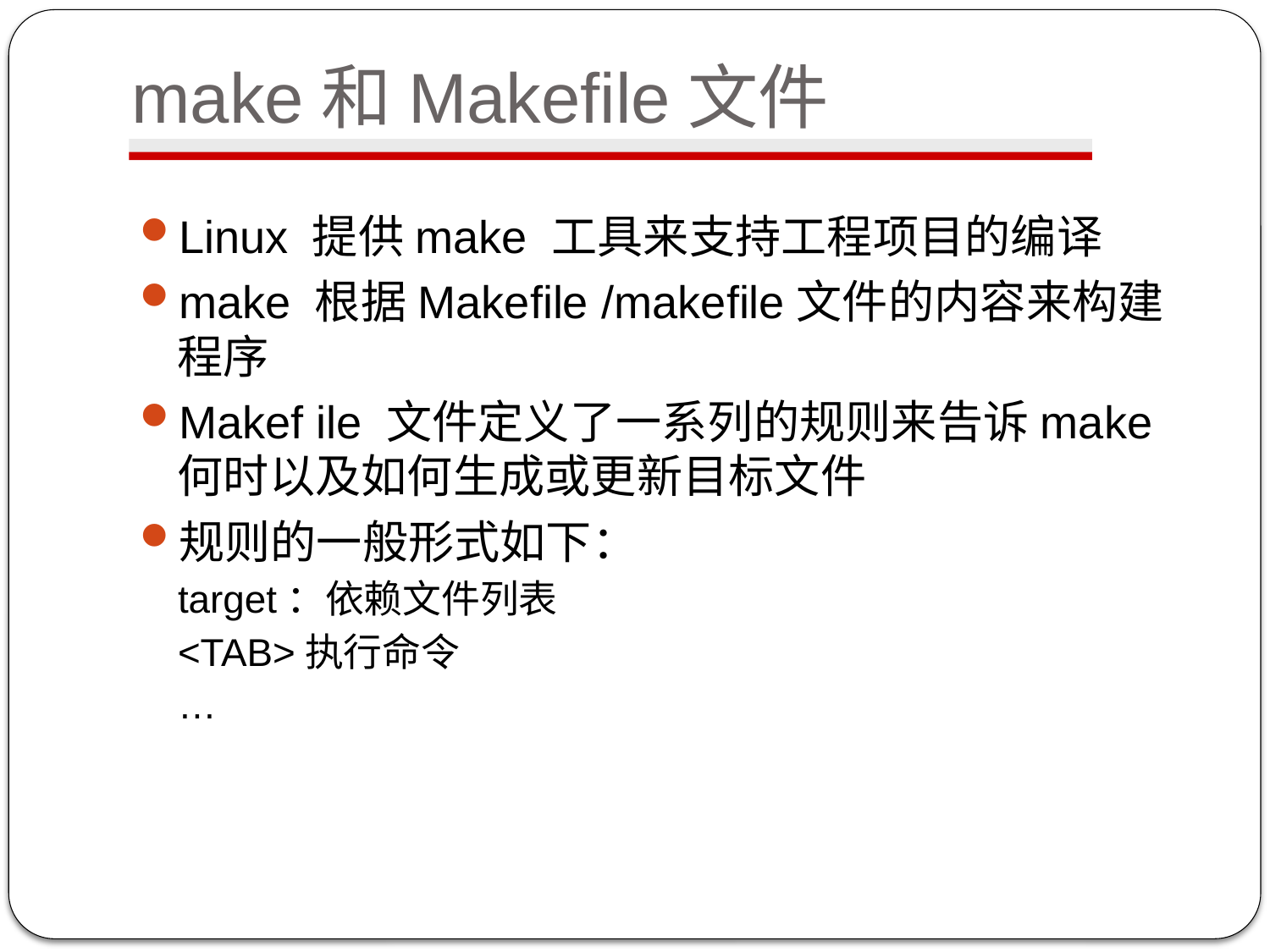

# make和Makefile文件
Linux 提供make 工具来支持工程项目的编译
make 根据Makefile /makefile文件的内容来构建程序
Makef ile 文件定义了一系列的规则来告诉make 何时以及如何生成或更新目标文件
规则的一般形式如下：
target：依赖文件列表
<TAB>执行命令
…